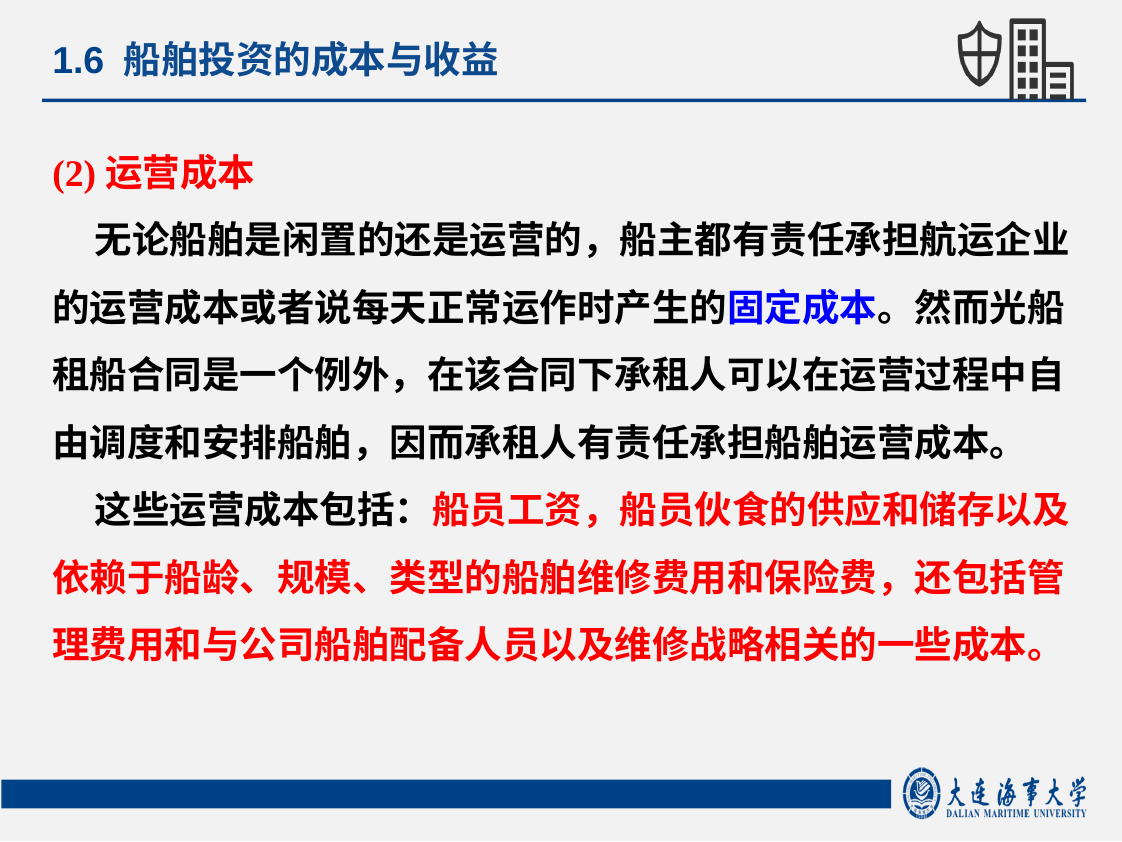

1.6 船舶投资的成本与收益
(2)运营成本
无论船舶是闲置的还是运营的，船主都有责任承担航运企业的运营成本或者说每天正常运作时产生的固定成本。然而光船租船合同是一个例外，在该合同下承租人可以在运营过程中自由调度和安排船舶，因而承租人有责任承担船舶运营成本。
这些运营成本包括：船员工资，船员伙食的供应和储存以及依赖于船龄、规模、类型的船舶维修费用和保险费，还包括管理费用和与公司船舶配备人员以及维修战略相关的一些成本。